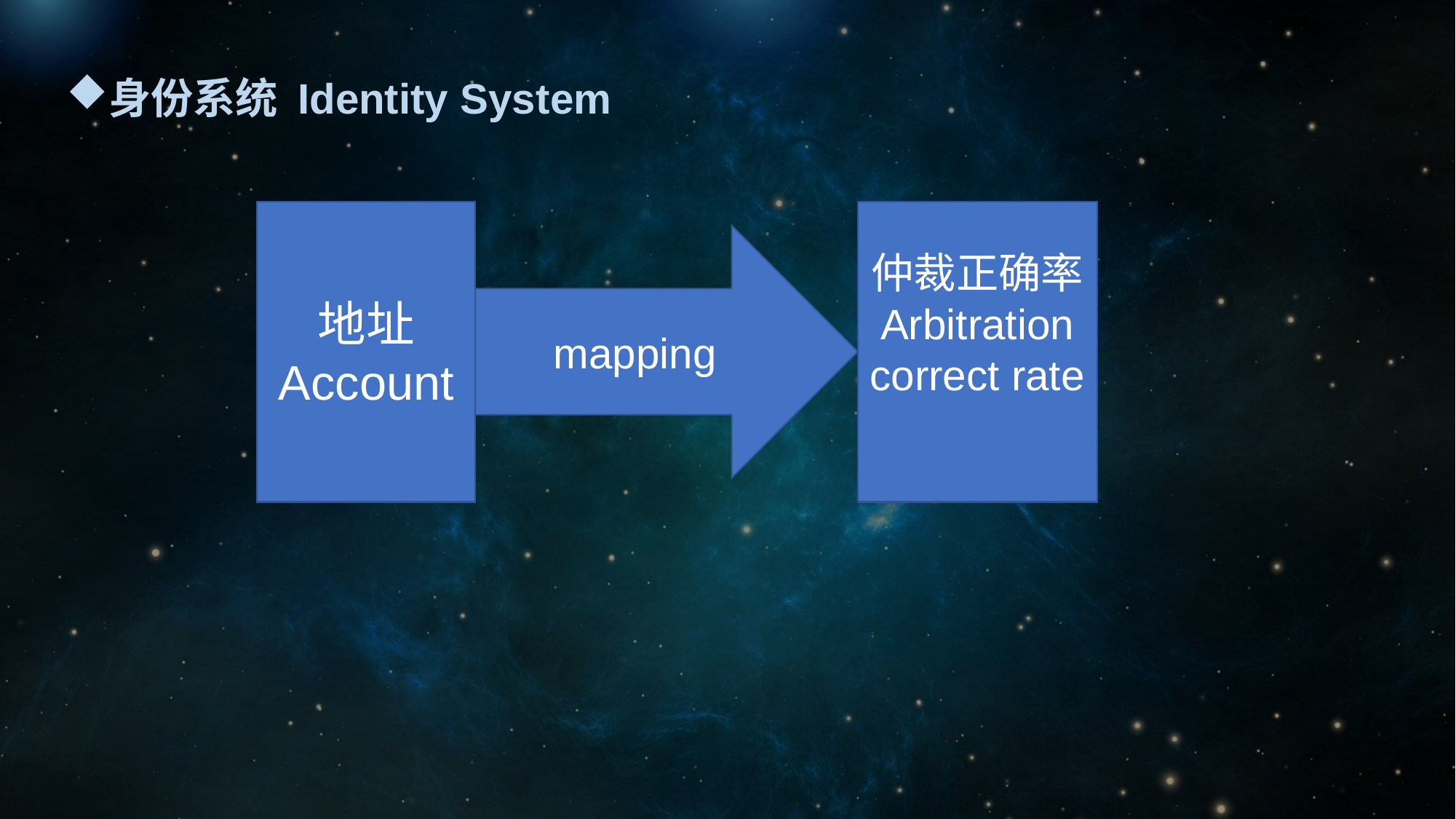

身份系统 Identity System
地址
Account
仲裁正确率
Arbitration correct rate

mapping